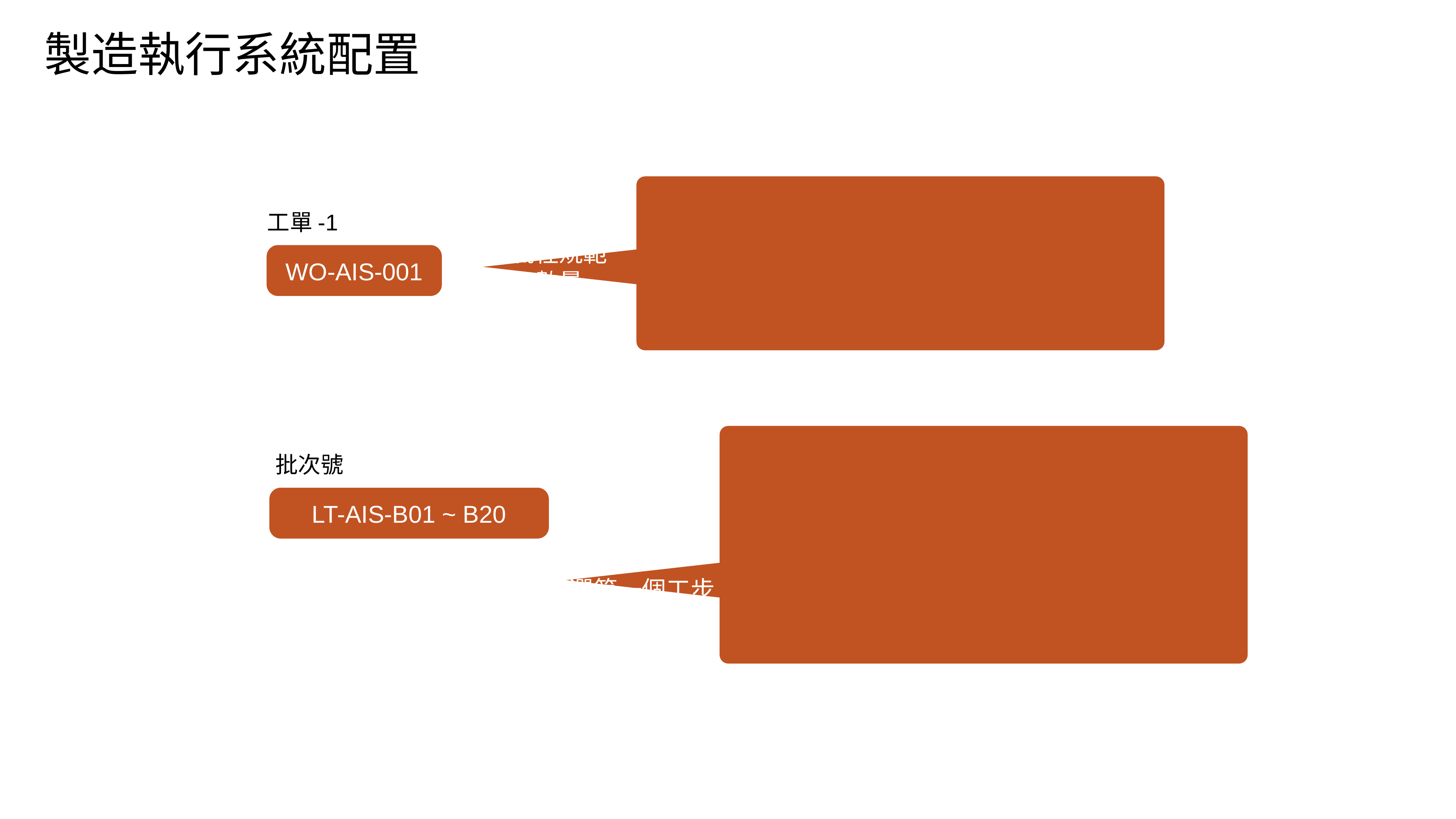

製造執行系統配置
選產品
選產品BOM
選流程規範
輸入數量
工單-1
WO-AIS-001
選產品
選工單
選產品BOM
選流程規範
選流程
選第一個工步
批次號
LT-AIS-B01 ~ B20